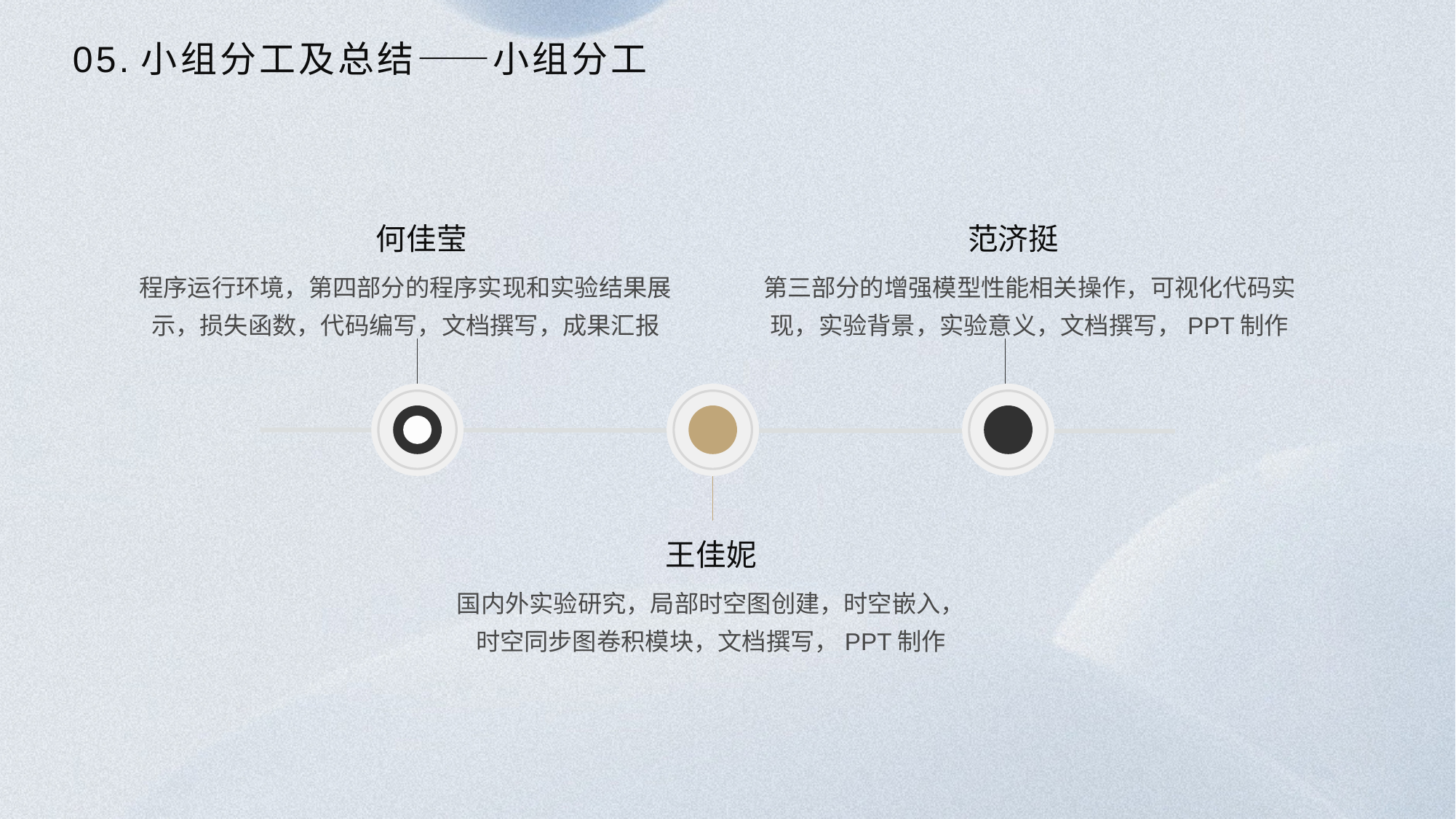

# 05.小组分工及总结——小组分工
何佳莹
范济挺
程序运行环境，第四部分的程序实现和实验结果展示，损失函数，代码编写，文档撰写，成果汇报
第三部分的增强模型性能相关操作，可视化代码实现，实验背景，实验意义，文档撰写，PPT制作

王佳妮
国内外实验研究，局部时空图创建，时空嵌入，时空同步图卷积模块，文档撰写，PPT制作